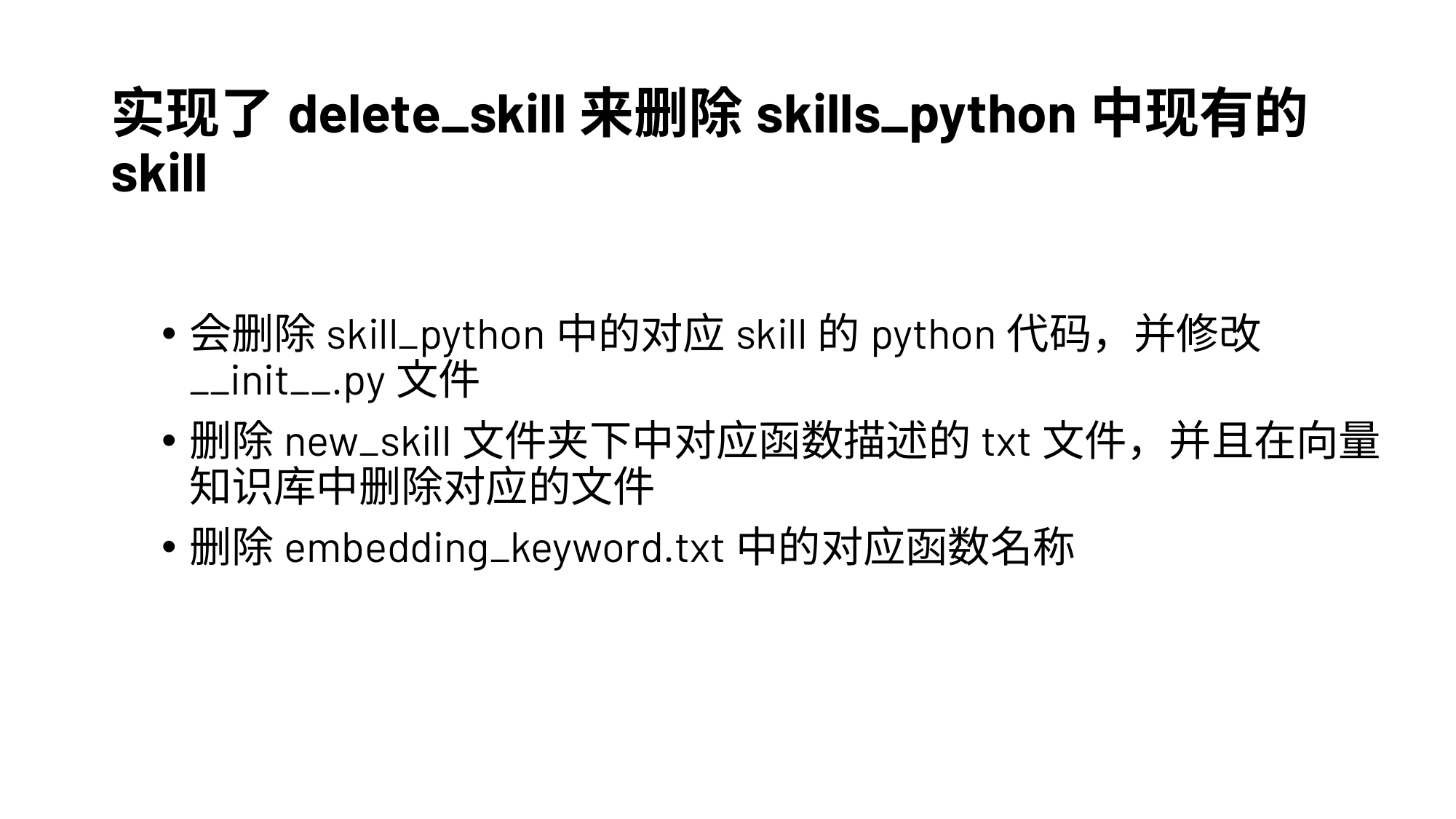

# 实现了delete_skill来删除skills_python中现有的skill
会删除skill_python中的对应skill的python代码，并修改__init__.py文件
删除new_skill文件夹下中对应函数描述的txt文件，并且在向量知识库中删除对应的文件
删除embedding_keyword.txt中的对应函数名称